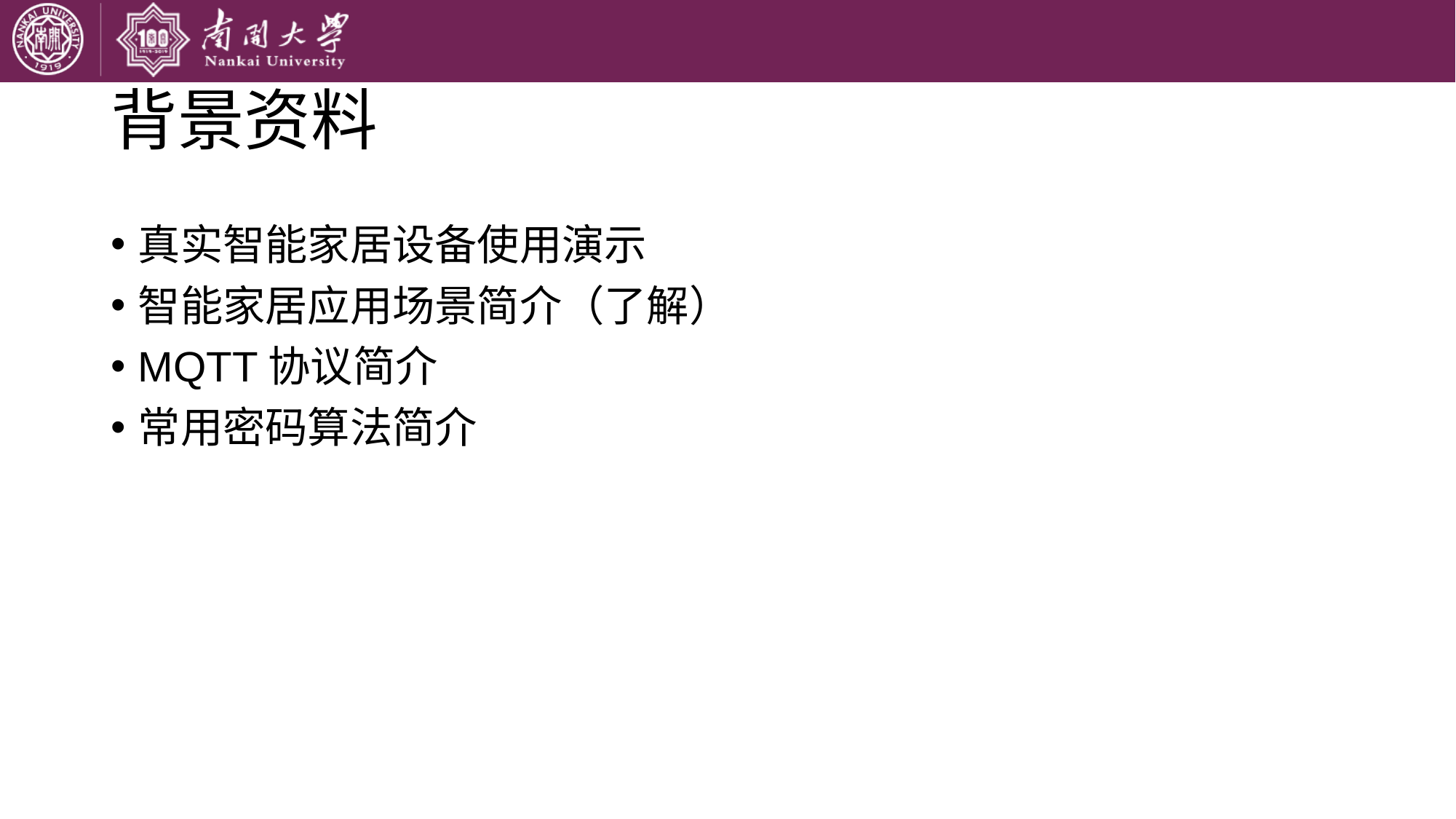

# 背景资料
真实智能家居设备使用演示
智能家居应用场景简介（了解）
MQTT协议简介
常用密码算法简介